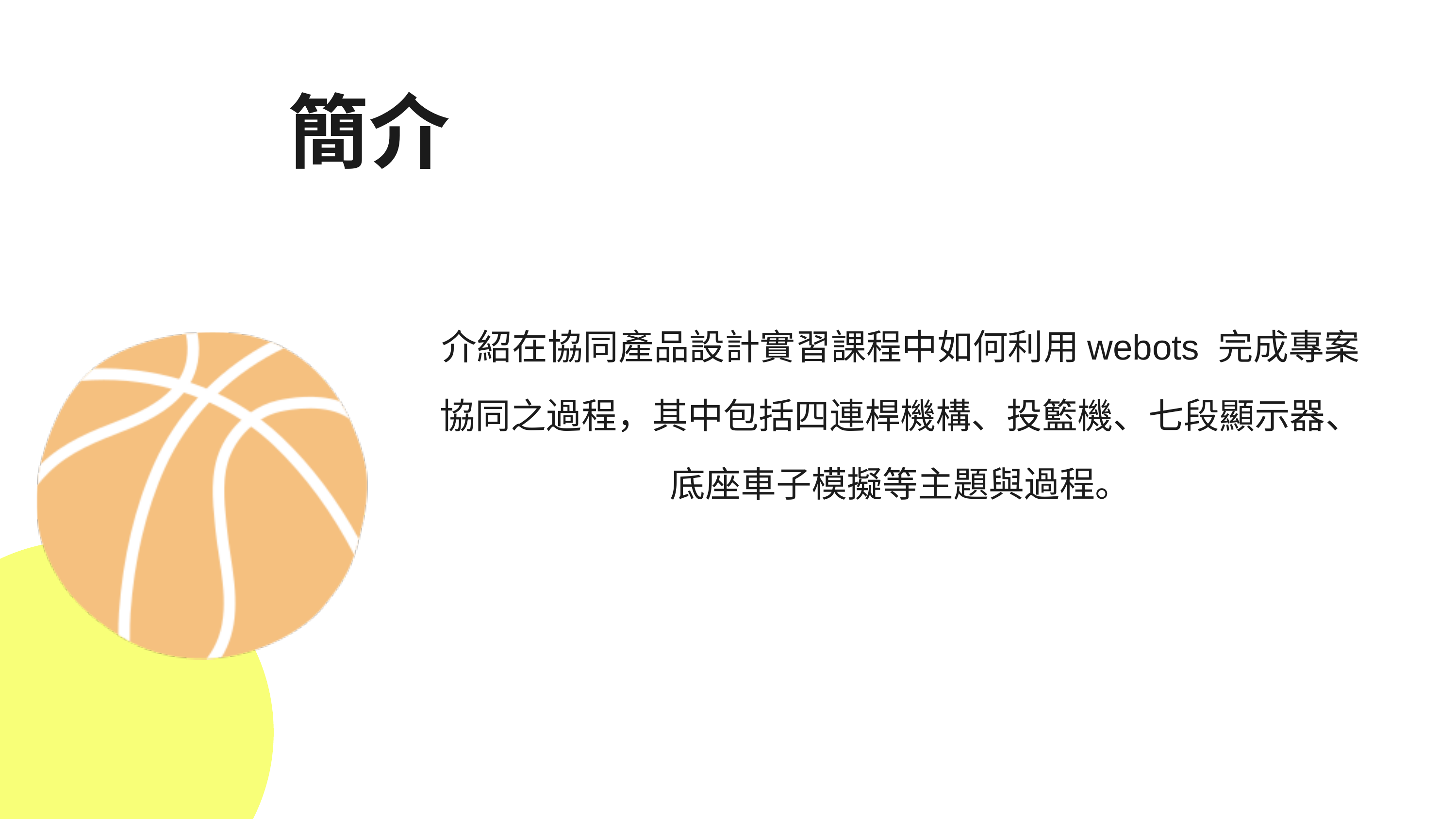

簡介
介紹在協同產品設計實習課程中如何利用webots 完成專案協同之過程，其中包括四連桿機構、投籃機、七段顯示器、底座車子模擬等主題與過程。